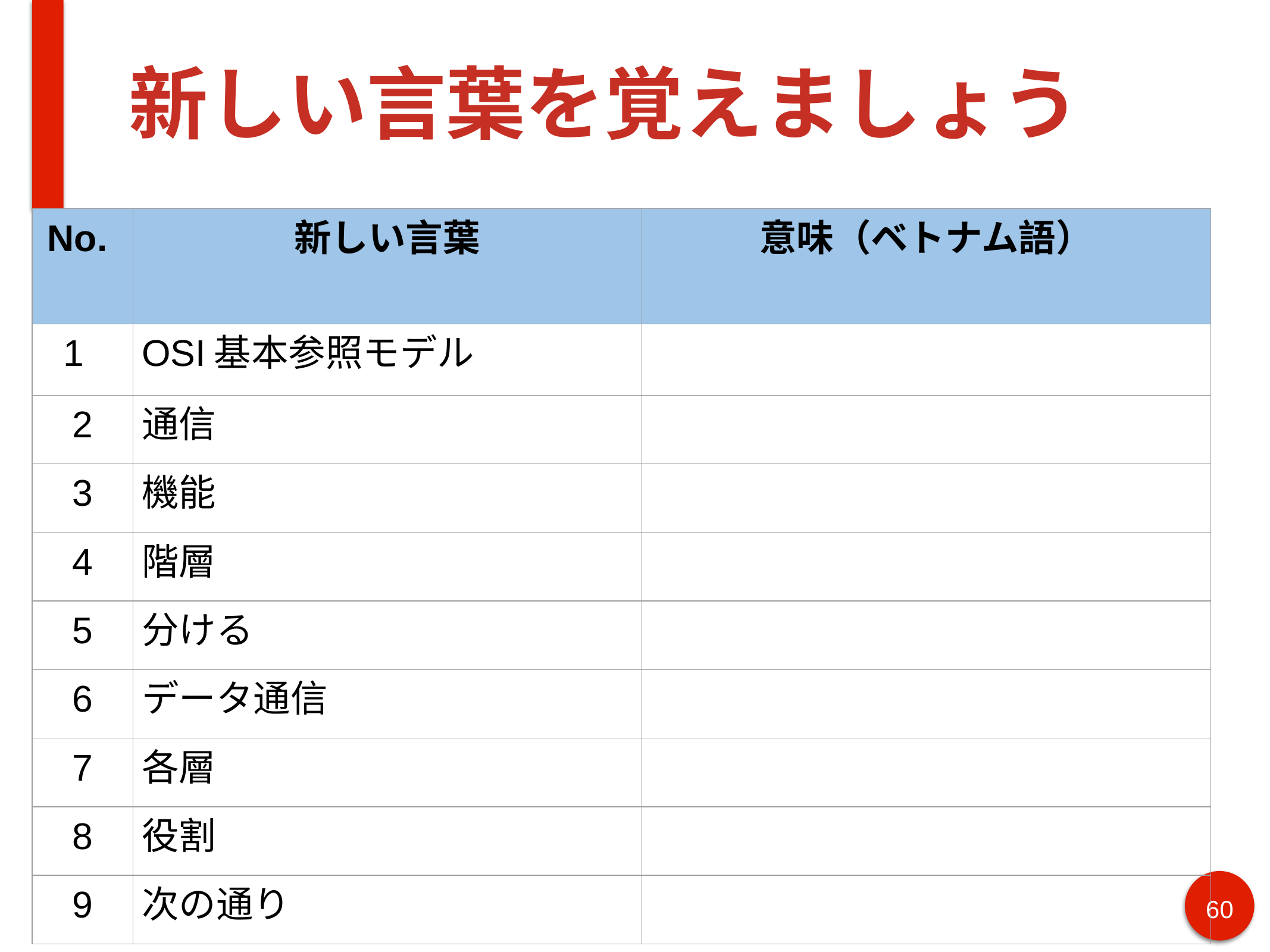

# 新しい言葉を覚えましょう
| No. | 新しい言葉 | 意味（ベトナム語） |
| --- | --- | --- |
| 1 | OSI基本参照モデル |  |
| 2 | 通信 |  |
| 3 | 機能 |  |
| 4 | 階層 |  |
| 5 | 分ける |  |
| 6 | データ通信 |  |
| 7 | 各層 |  |
| 8 | 役割 |  |
| 9 | 次の通り |  |
60